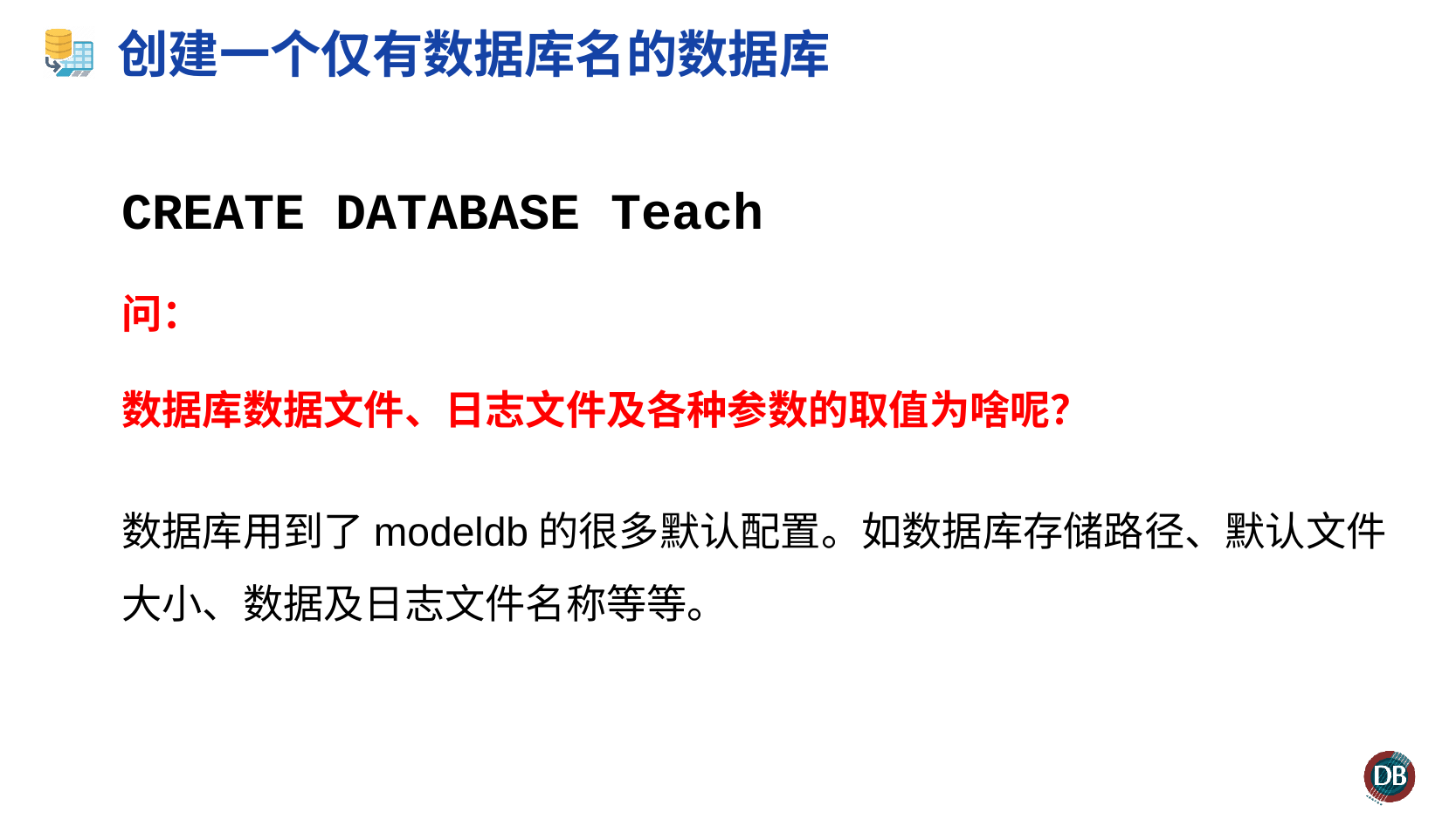

# 创建一个仅有数据库名的数据库

CREATE DATABASE Teach

问：

数据库数据文件、日志文件及各种参数的取值为啥呢？

数据库用到了modeldb的很多默认配置。如数据库存储路径、默认文件大小、数据及日志文件名称等等。